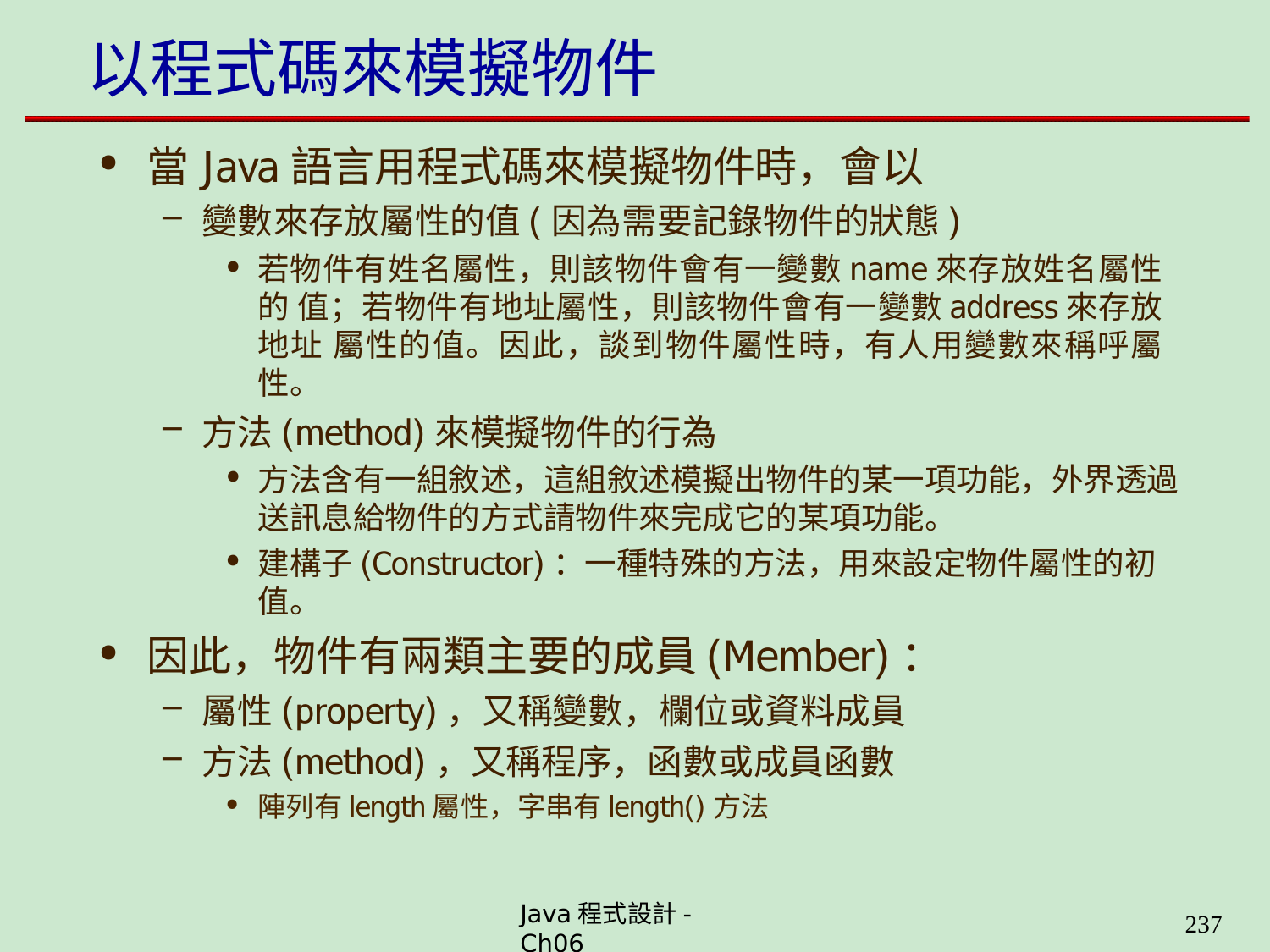

# 以程式碼來模擬物件
當Java語言用程式碼來模擬物件時，會以
變數來存放屬性的值(因為需要記錄物件的狀態)
若物件有姓名屬性，則該物件會有一變數name來存放姓名屬性的 值；若物件有地址屬性，則該物件會有一變數address來存放地址 屬性的值。因此，談到物件屬性時，有人用變數來稱呼屬性。
方法(method)來模擬物件的行為
方法含有一組敘述，這組敘述模擬出物件的某一項功能，外界透過 送訊息給物件的方式請物件來完成它的某項功能。
建構子(Constructor)：一種特殊的方法，用來設定物件屬性的初值。
因此，物件有兩類主要的成員(Member)：
屬性(property)，又稱變數，欄位或資料成員
方法(method)，又稱程序，函數或成員函數
陣列有length屬性，字串有length()方法
Java程式設計-Ch06
237